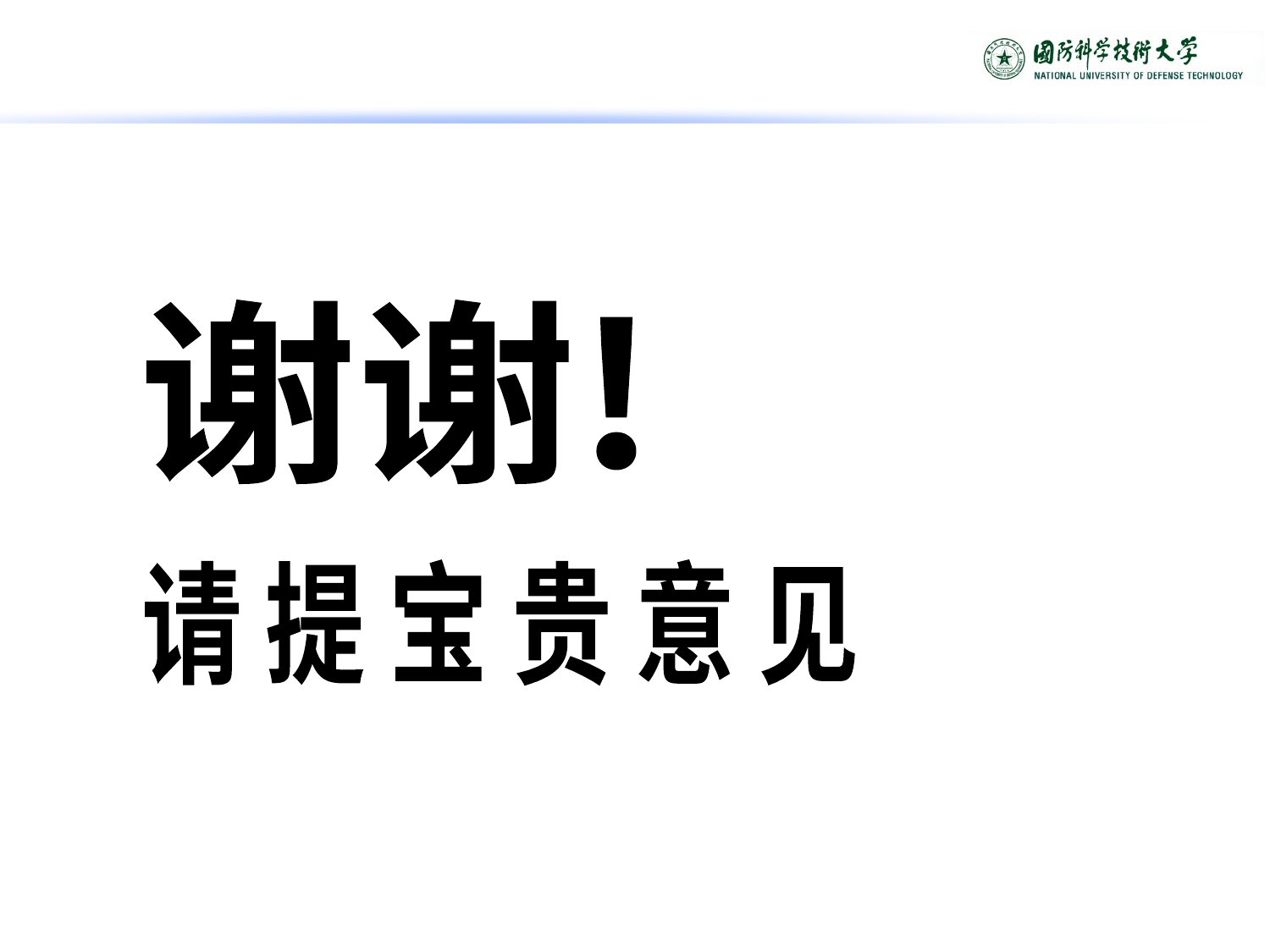

谢谢!
请 提 宝 贵 意 见